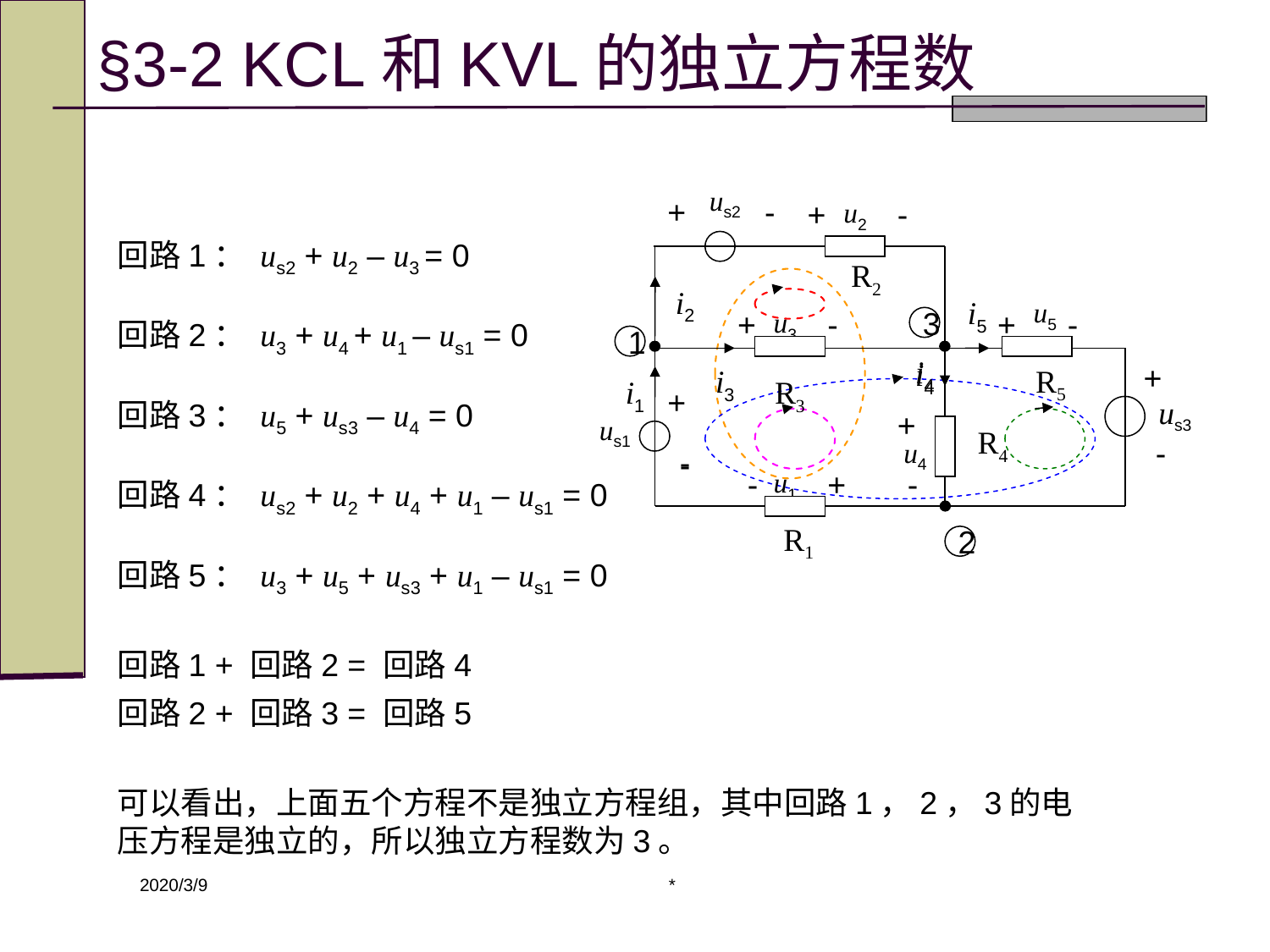

# §3-2 KCL和KVL的独立方程数
us2
+
-

R2

i2
i5
3
1

i4

+
R5
i3
i1

R3

+
us3

us1

R4

-
-

R1
2
+
u2
-
回路1： us2 + u2 – u3 = 0

u5
+
-
+
-
u3
回路2： u3 + u4 + u1 – us1 = 0
i4

回路3： u5 + us3 – u4 = 0
+

u4
-
-
u1
+
-
回路4： us2 + u2 + u4 + u1 – us1 = 0
回路5： u3 + u5 + us3 + u1 – us1 = 0
回路1 + 回路2 = 回路4
回路2 + 回路3 = 回路5

可以看出，上面五个方程不是独立方程组，其中回路1，2，3的电压方程是独立的，所以独立方程数为3。
*
2020/3/9